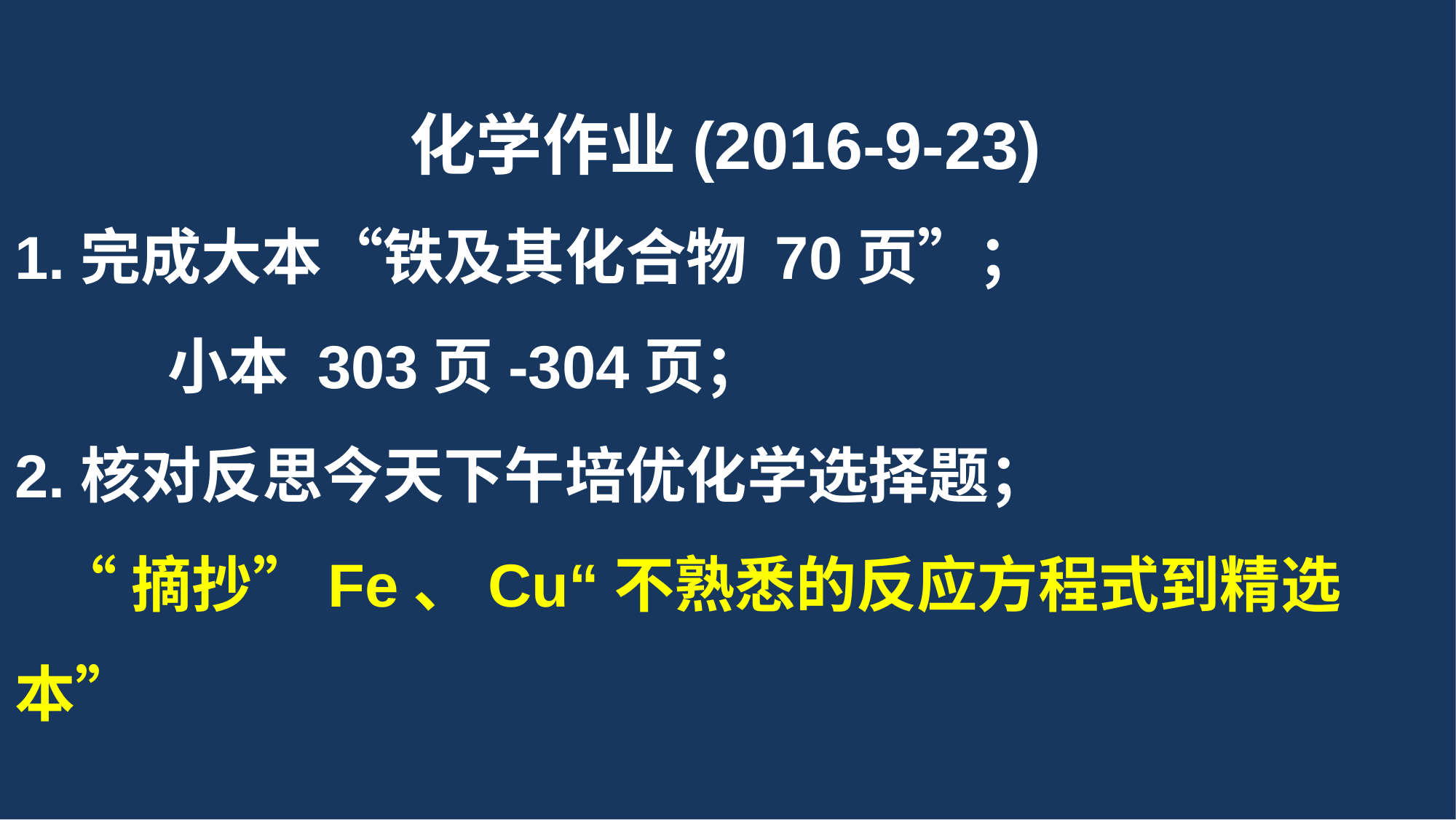

化学作业(2016-9-23)
1.完成大本“铁及其化合物 70页”；
          小本 303页-304页；
2.核对反思今天下午培优化学选择题；
   “摘抄”Fe、Cu“不熟悉的反应方程式到精选本”